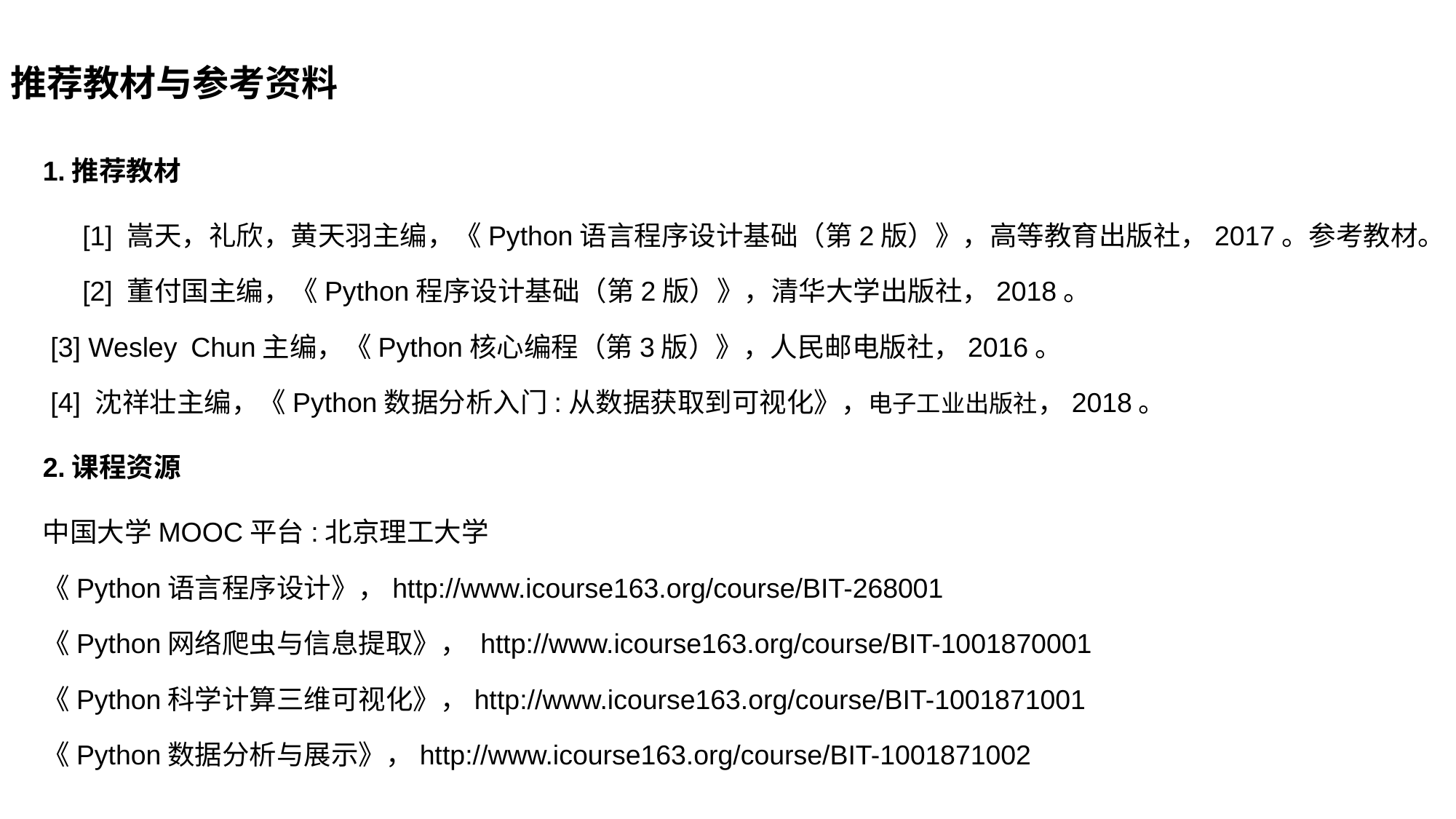

推荐教材与参考资料
1.推荐教材
[1] 嵩天，礼欣，黄天羽主编，《Python语言程序设计基础（第2版）》，高等教育出版社，2017。参考教材。
[2] 董付国主编，《Python程序设计基础（第2版）》，清华大学出版社，2018。
[3] Wesley Chun主编，《Python核心编程（第3版）》，人民邮电版社，2016。
[4] 沈祥壮主编，《Python数据分析入门:从数据获取到可视化》，电子工业出版社，2018。
2.课程资源
中国大学MOOC平台:北京理工大学
《Python语言程序设计》，http://www.icourse163.org/course/BIT-268001
《Python网络爬虫与信息提取》， http://www.icourse163.org/course/BIT-1001870001
《Python科学计算三维可视化》，http://www.icourse163.org/course/BIT-1001871001
《Python数据分析与展示》，http://www.icourse163.org/course/BIT-1001871002